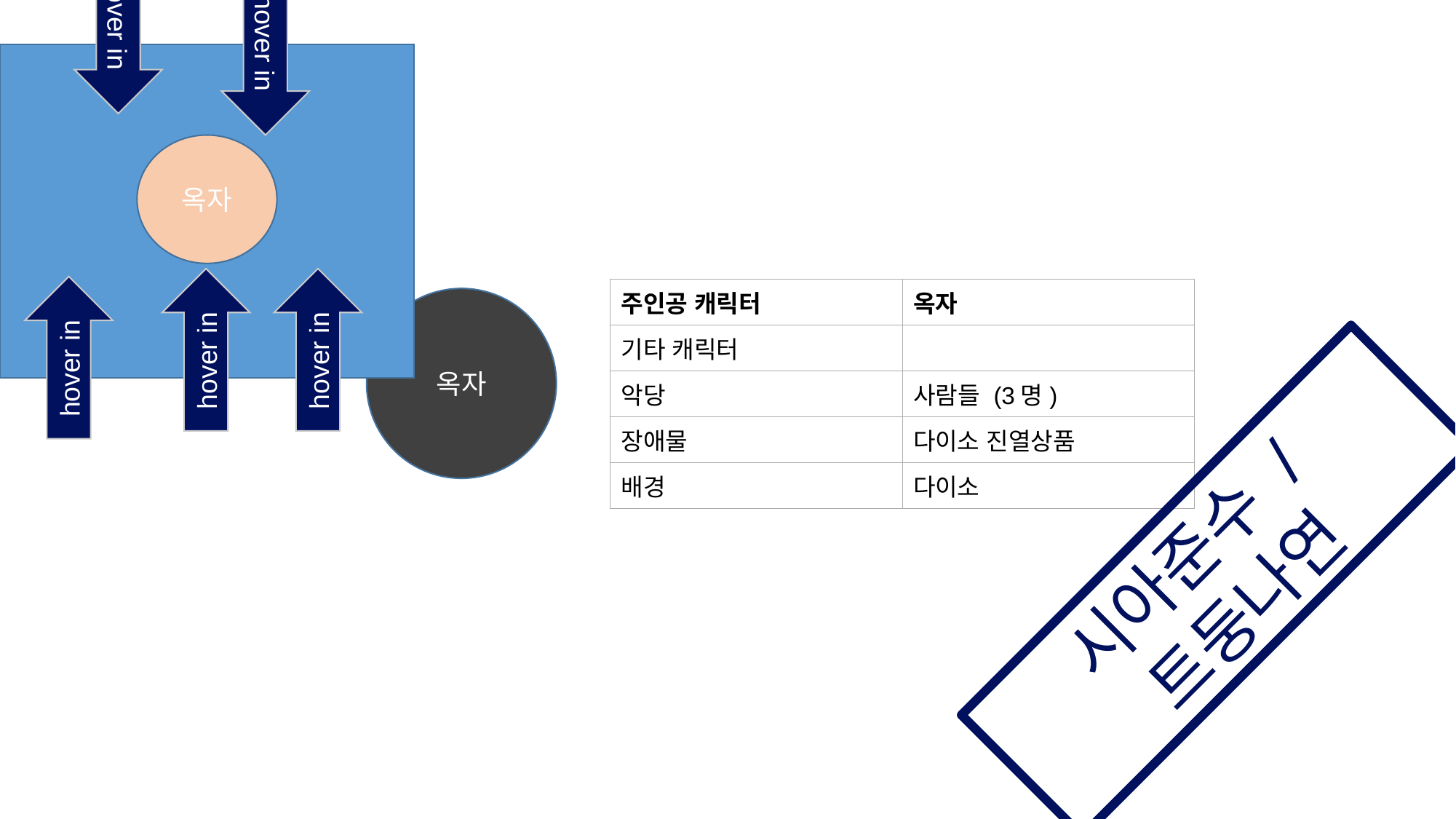

hover in
hover in

옥자
| 주인공 캐릭터 | 옥자 |
| --- | --- |
| 기타 캐릭터 |  |
| 악당 | 사람들 (3명) |
| 장애물 | 다이소 진열상품 |
| 배경 | 다이소 |
옥자
hover in
hover in
hover in
시아준수 /트둥나연